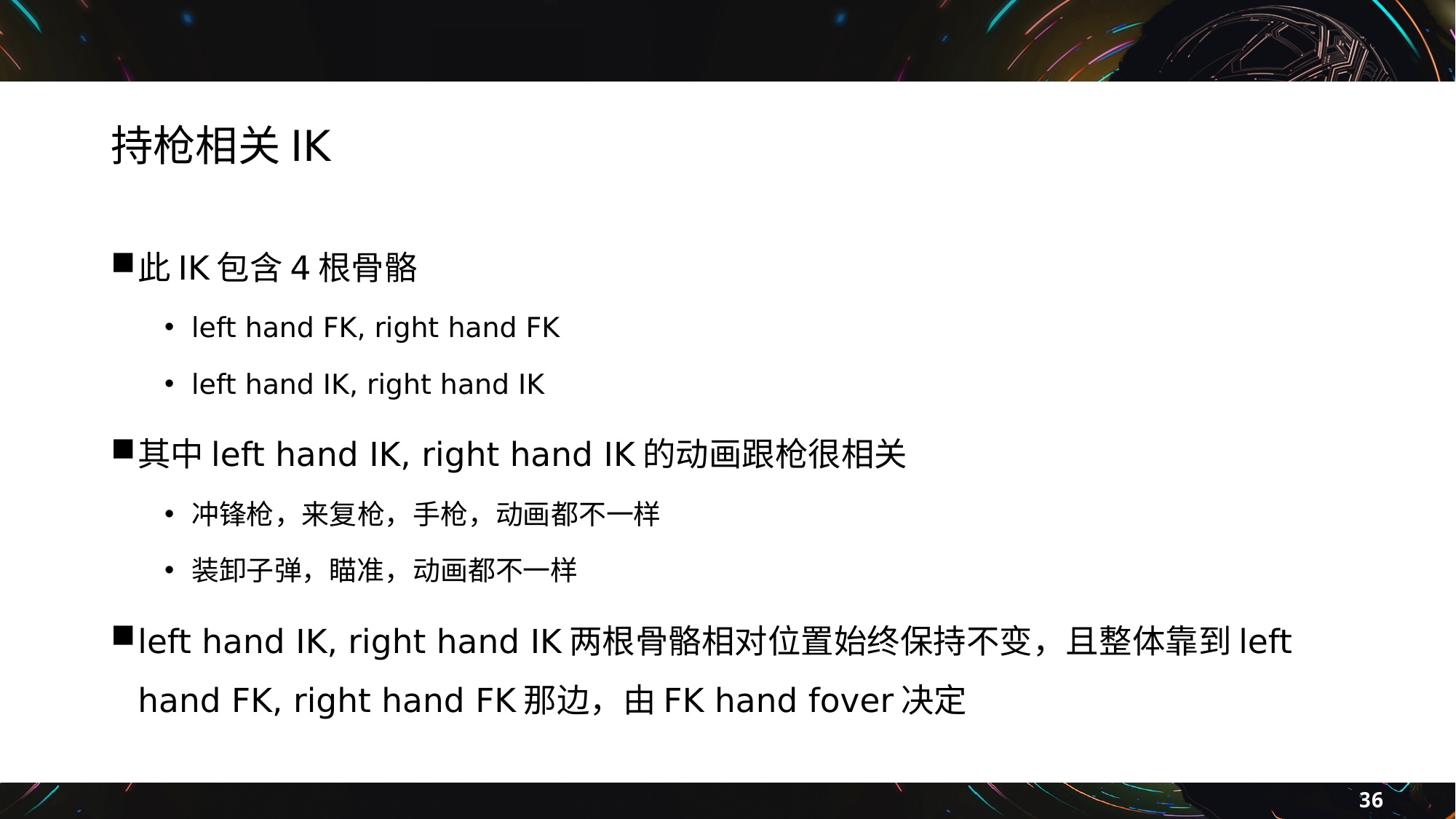

# 持枪相关IK
此IK包含4根骨骼
left hand FK, right hand FK
left hand IK, right hand IK
其中left hand IK, right hand IK的动画跟枪很相关
冲锋枪，来复枪，手枪，动画都不一样
装卸子弹，瞄准，动画都不一样
left hand IK, right hand IK两根骨骼相对位置始终保持不变，且整体靠到left hand FK, right hand FK那边，由FK hand fover决定

36